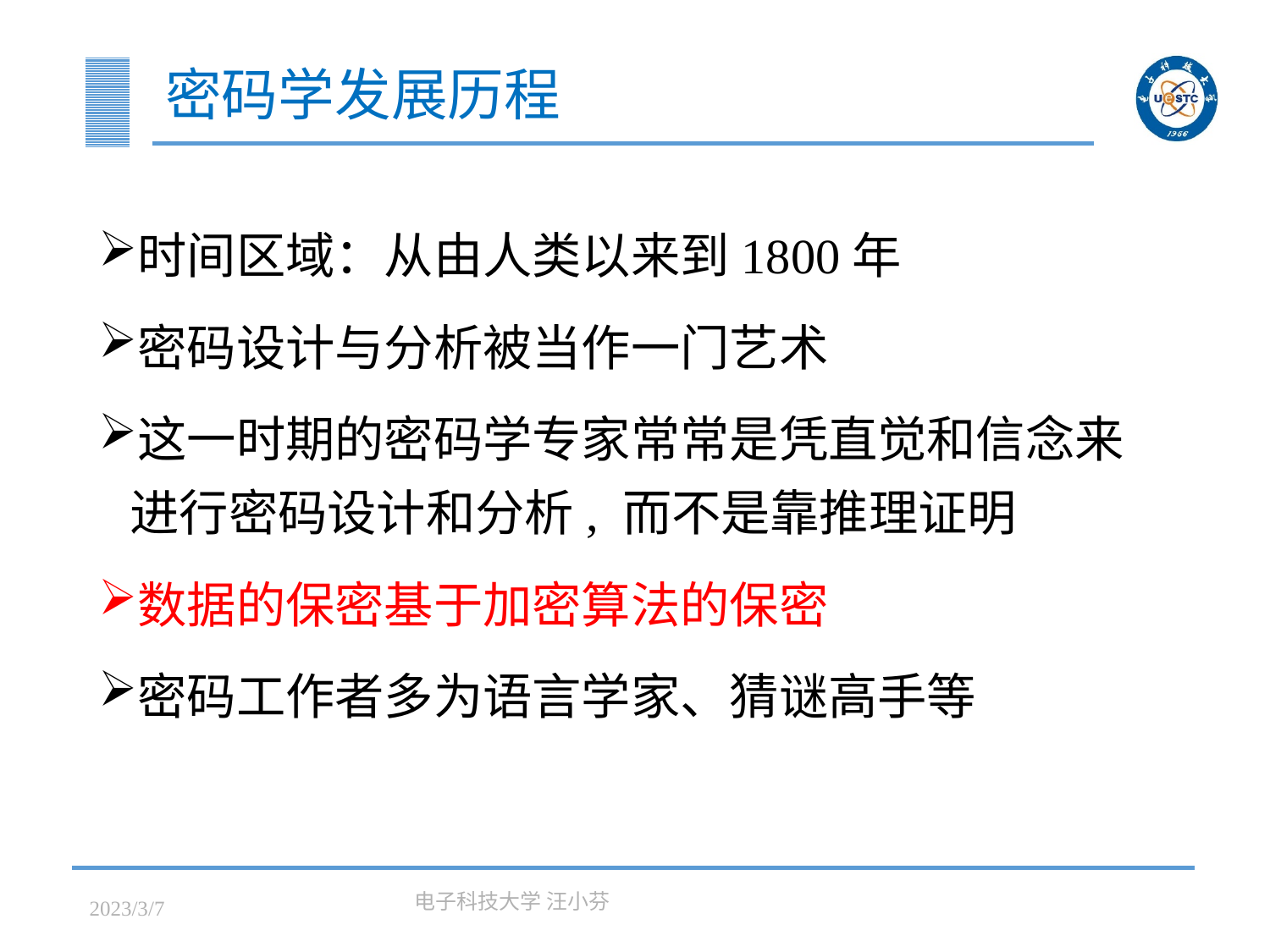

# 密码学发展历程
时间区域：从由人类以来到1800年
密码设计与分析被当作一门艺术
这一时期的密码学专家常常是凭直觉和信念来进行密码设计和分析, 而不是靠推理证明
数据的保密基于加密算法的保密
密码工作者多为语言学家、猜谜高手等

2023/3/7
电子科技大学 汪小芬